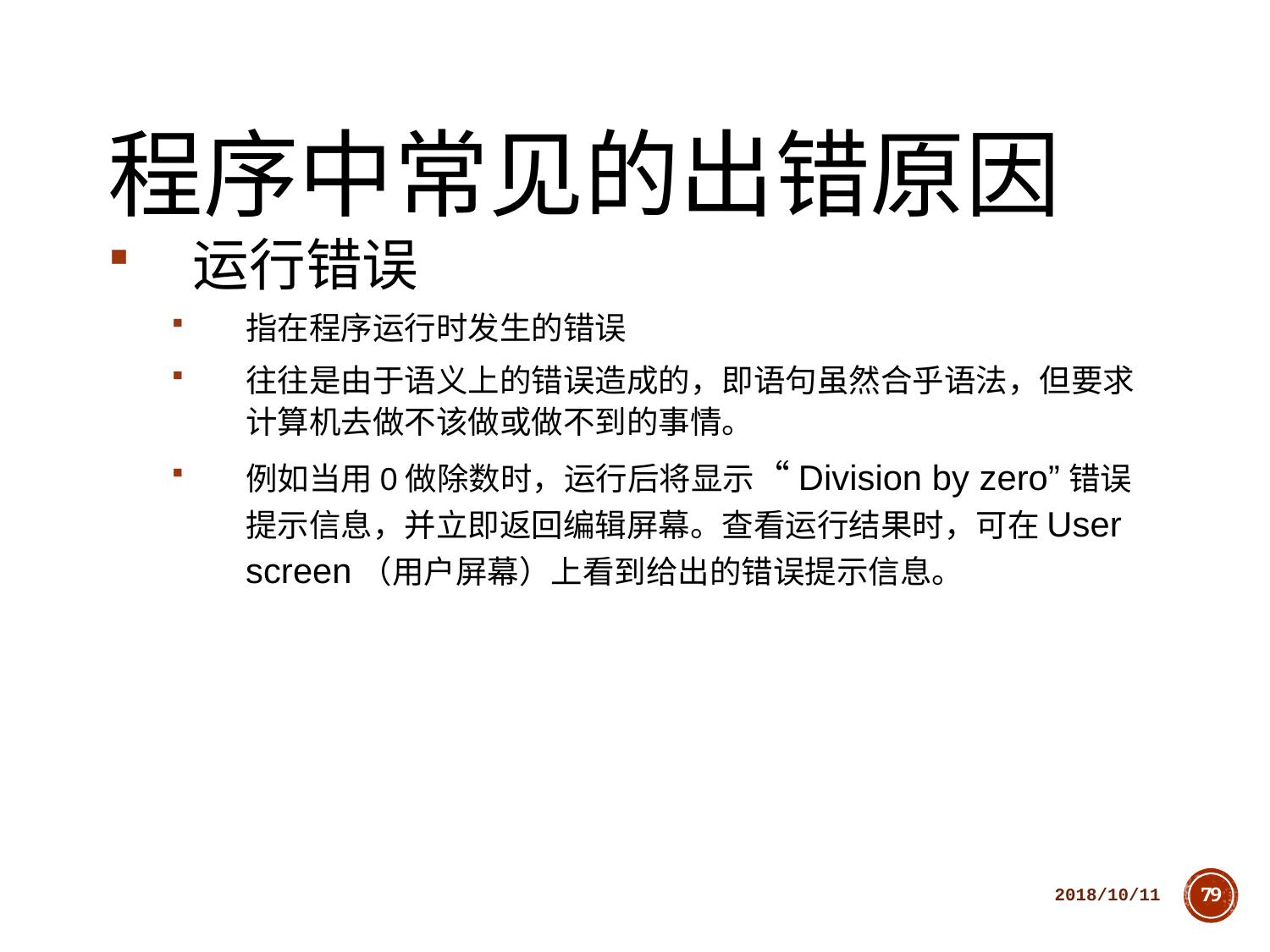

# 程序中常见的出错原因
运行错误
指在程序运行时发生的错误
往往是由于语义上的错误造成的，即语句虽然合乎语法，但要求计算机去做不该做或做不到的事情。
例如当用0做除数时，运行后将显示“Division by zero”错误提示信息，并立即返回编辑屏幕。查看运行结果时，可在User screen（用户屏幕）上看到给出的错误提示信息。
2018/10/11
79